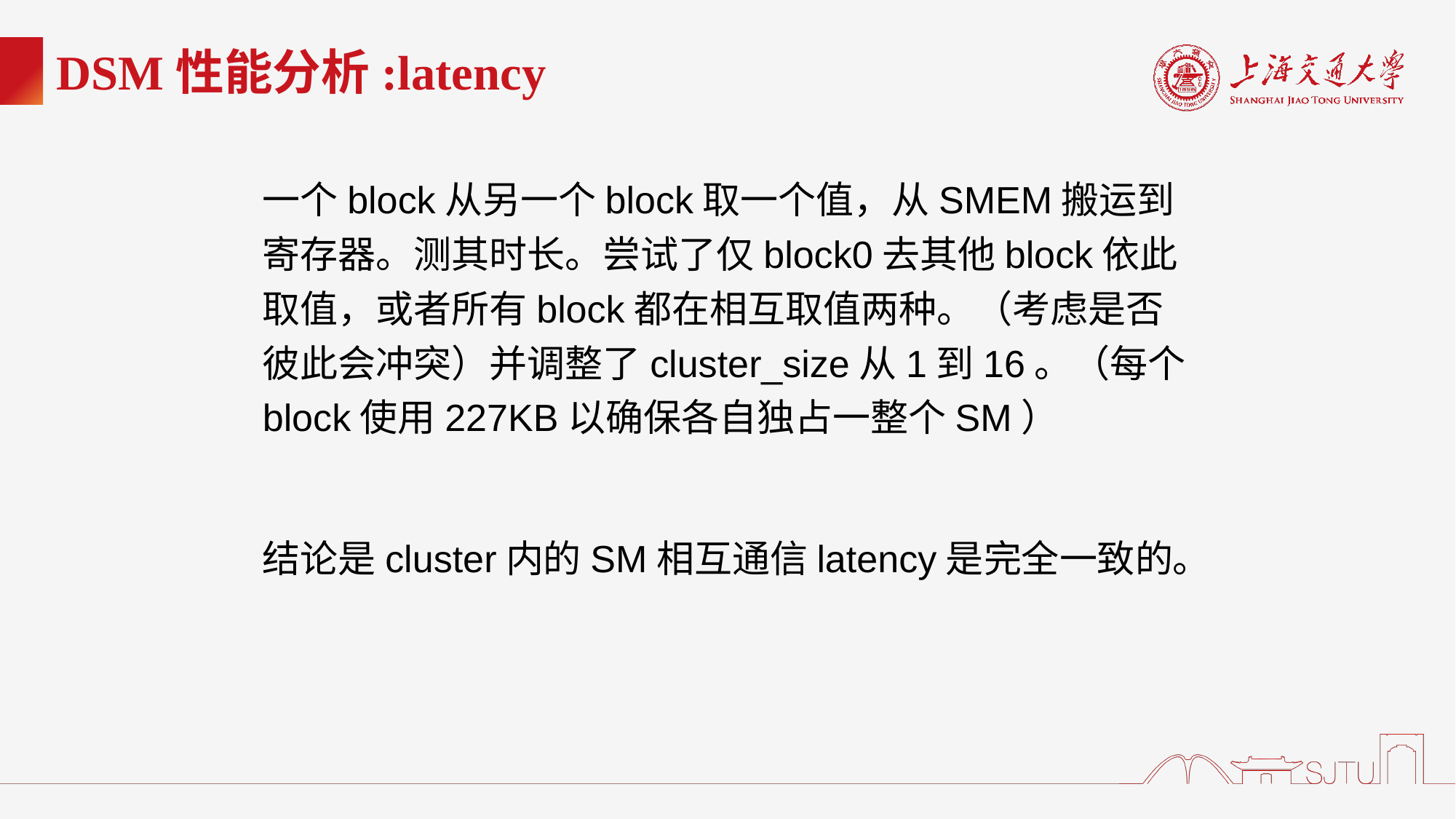

# DSM性能分析:latency
一个block从另一个block取一个值，从SMEM搬运到寄存器。测其时长。尝试了仅block0去其他block依此取值，或者所有block都在相互取值两种。（考虑是否彼此会冲突）并调整了cluster_size从1到16。（每个block使用227KB以确保各自独占一整个SM）

结论是cluster内的SM相互通信latency是完全一致的。